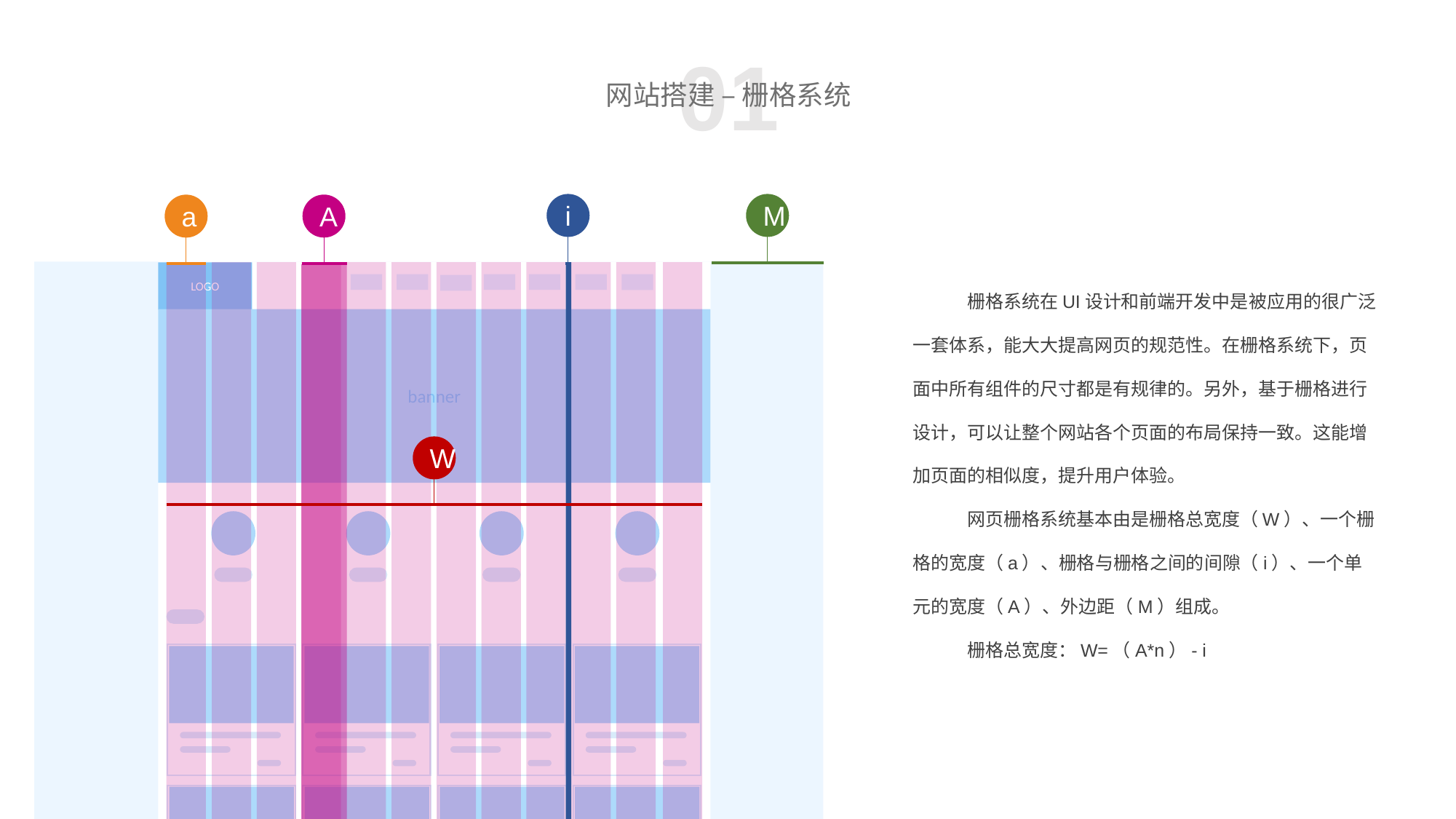

01
网站搭建 – 栅格系统
i
M
A
a

LOGO

栅格系统在UI设计和前端开发中是被应用的很广泛一套体系，能大大提高网页的规范性。在栅格系统下，页面中所有组件的尺寸都是有规律的。另外，基于栅格进行设计，可以让整个网站各个页面的布局保持一致。这能增加页面的相似度，提升用户体验。
网页栅格系统基本由是栅格总宽度（W）、一个栅格的宽度（a）、栅格与栅格之间的间隙（i）、一个单元的宽度（A）、外边距（M）组成。
栅格总宽度：W=（A*n）- i

banner
W

footer